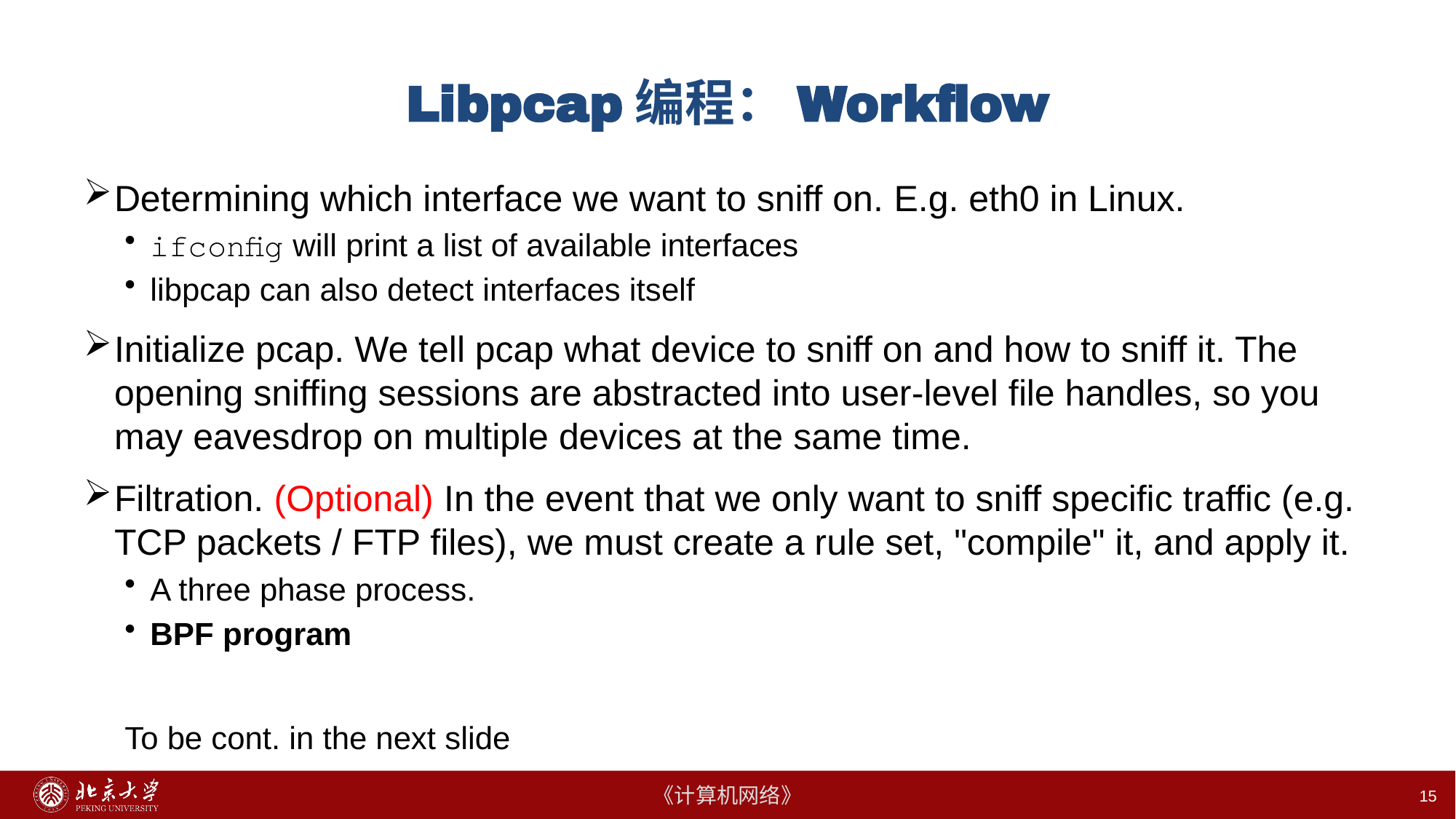

# Libpcap编程：Workflow
Determining which interface we want to sniff on. E.g. eth0 in Linux.
ifconfig will print a list of available interfaces
libpcap can also detect interfaces itself
Initialize pcap. We tell pcap what device to sniff on and how to sniff it. The opening sniffing sessions are abstracted into user-level file handles, so you may eavesdrop on multiple devices at the same time.
Filtration. (Optional) In the event that we only want to sniff specific traffic (e.g. TCP packets / FTP files), we must create a rule set, "compile" it, and apply it.
A three phase process.
BPF program

To be cont. in the next slide
15